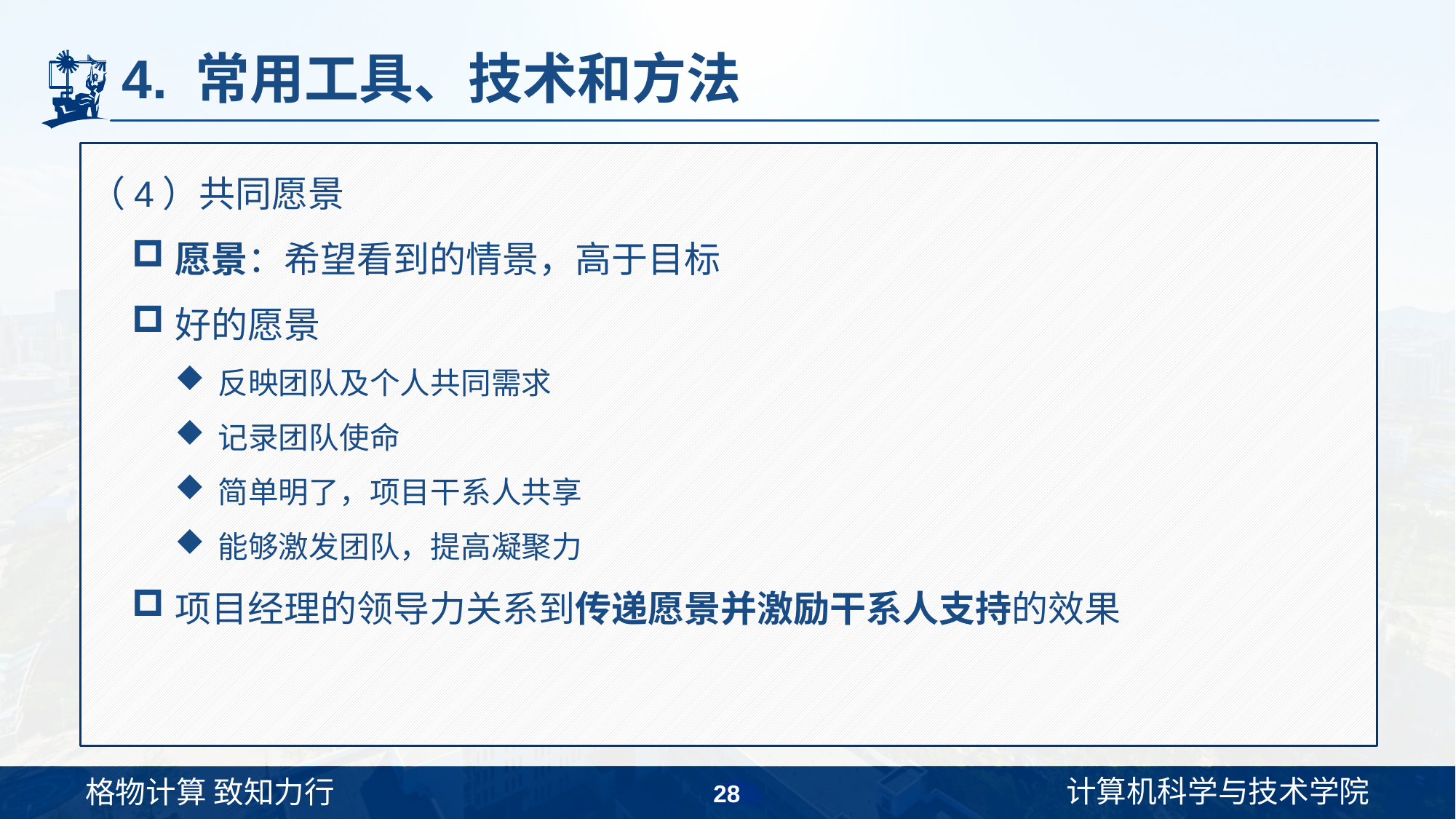

# 4. 常用工具、技术和方法
（4）共同愿景
愿景：希望看到的情景，高于目标
好的愿景
反映团队及个人共同需求
记录团队使命
简单明了，项目干系人共享
能够激发团队，提高凝聚力
项目经理的领导力关系到传递愿景并激励干系人支持的效果

28